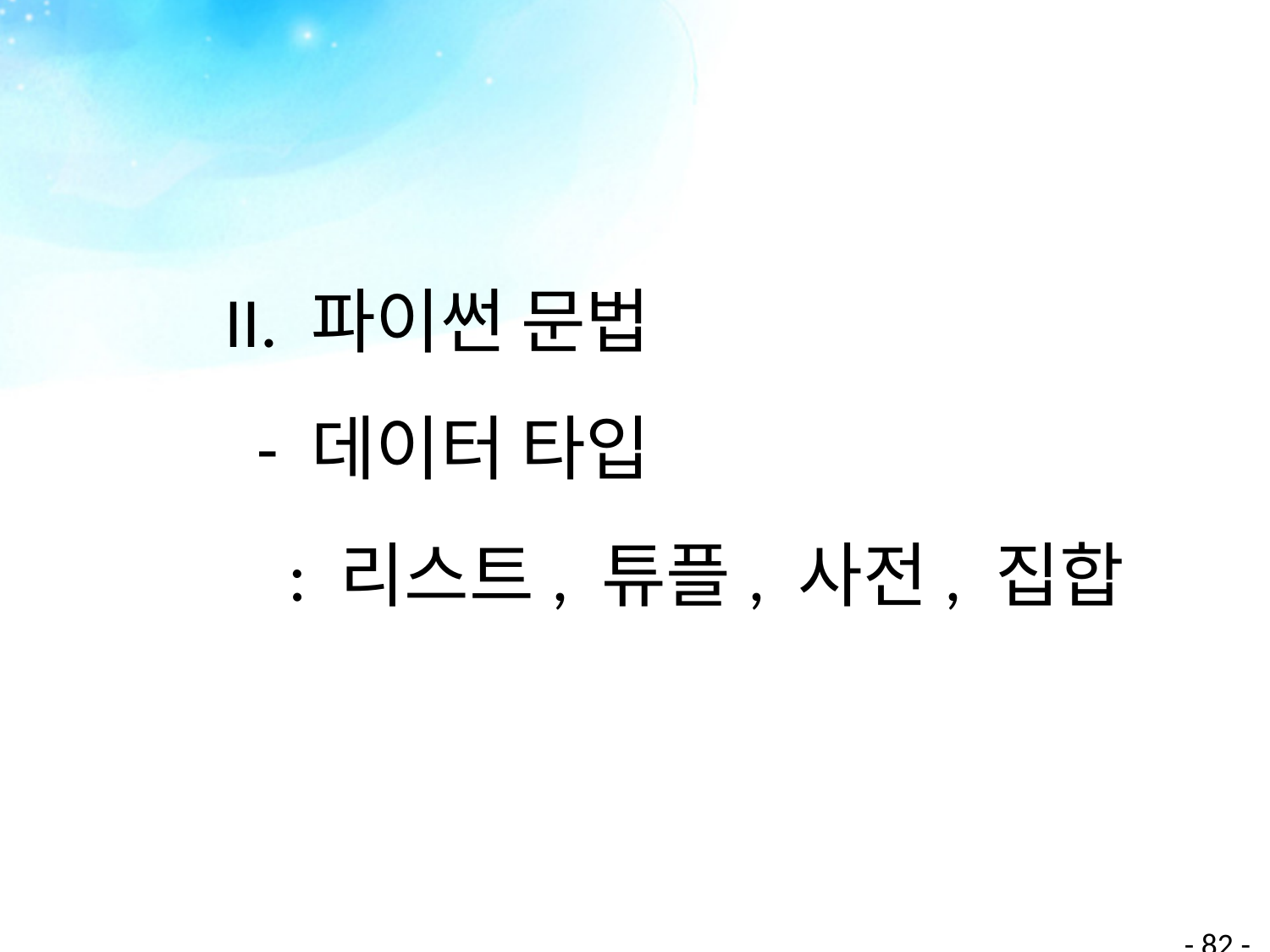

II. 파이썬 문법
  - 데이터 타입
    : 리스트, 튜플, 사전, 집합
- 82 -